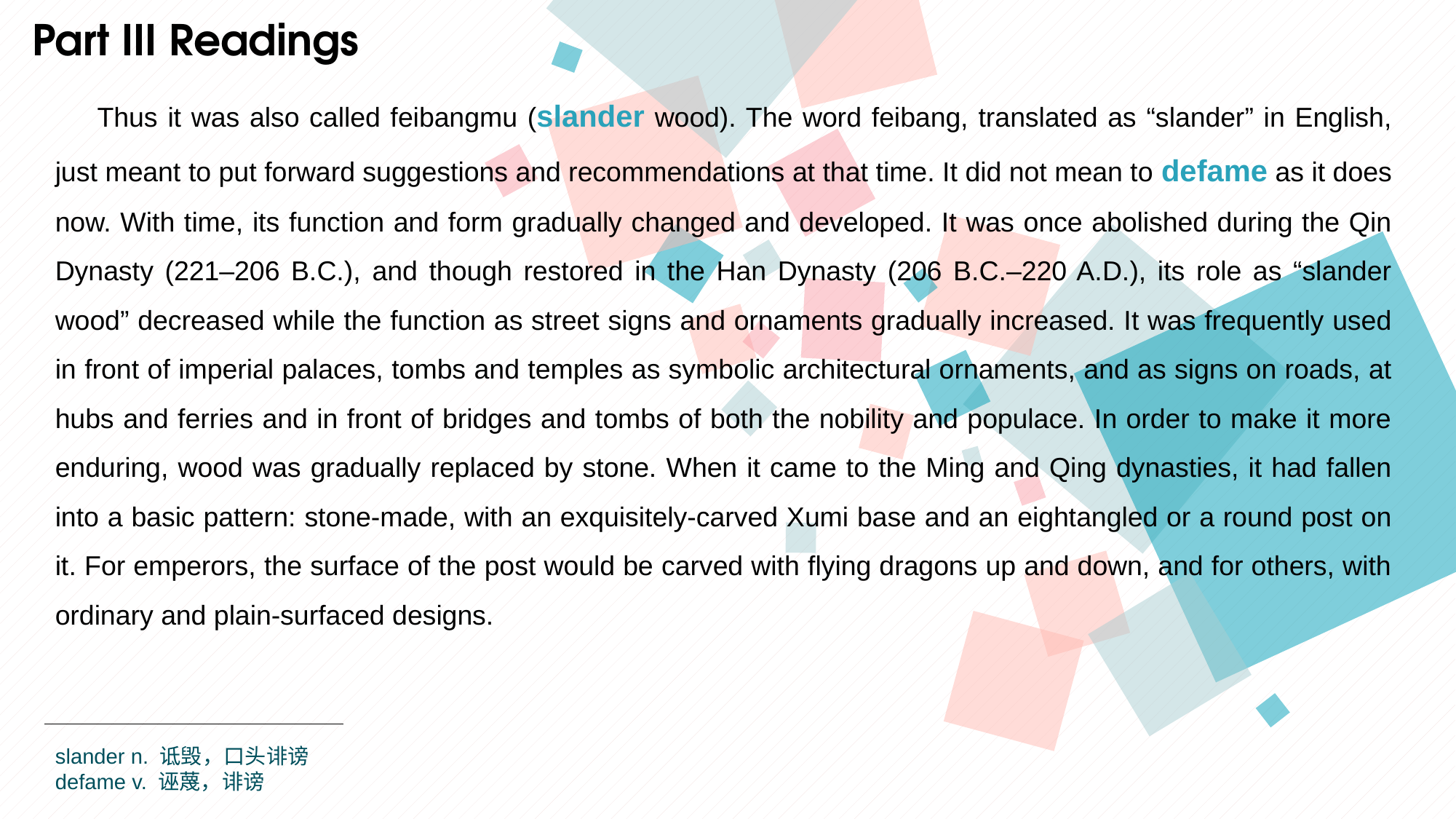

Part III Readings
     Thus it was also called feibangmu (slander wood). The word feibang, translated as “slander” in English, just meant to put forward suggestions and recommendations at that time. It did not mean to defame as it does now. With time, its function and form gradually changed and developed. It was once abolished during the Qin Dynasty (221–206 B.C.), and though restored in the Han Dynasty (206 B.C.–220 A.D.), its role as “slander wood” decreased while the function as street signs and ornaments gradually increased. It was frequently used in front of imperial palaces, tombs and temples as symbolic architectural ornaments, and as signs on roads, at hubs and ferries and in front of bridges and tombs of both the nobility and populace. In order to make it more enduring, wood was gradually replaced by stone. When it came to the Ming and Qing dynasties, it had fallen into a basic pattern: stone-made, with an exquisitely-carved Xumi base and an eightangled or a round post on it. For emperors, the surface of the post would be carved with flying dragons up and down, and for others, with ordinary and plain-surfaced designs.
slander n. 诋毁，口头诽谤
defame v. 诬蔑，诽谤